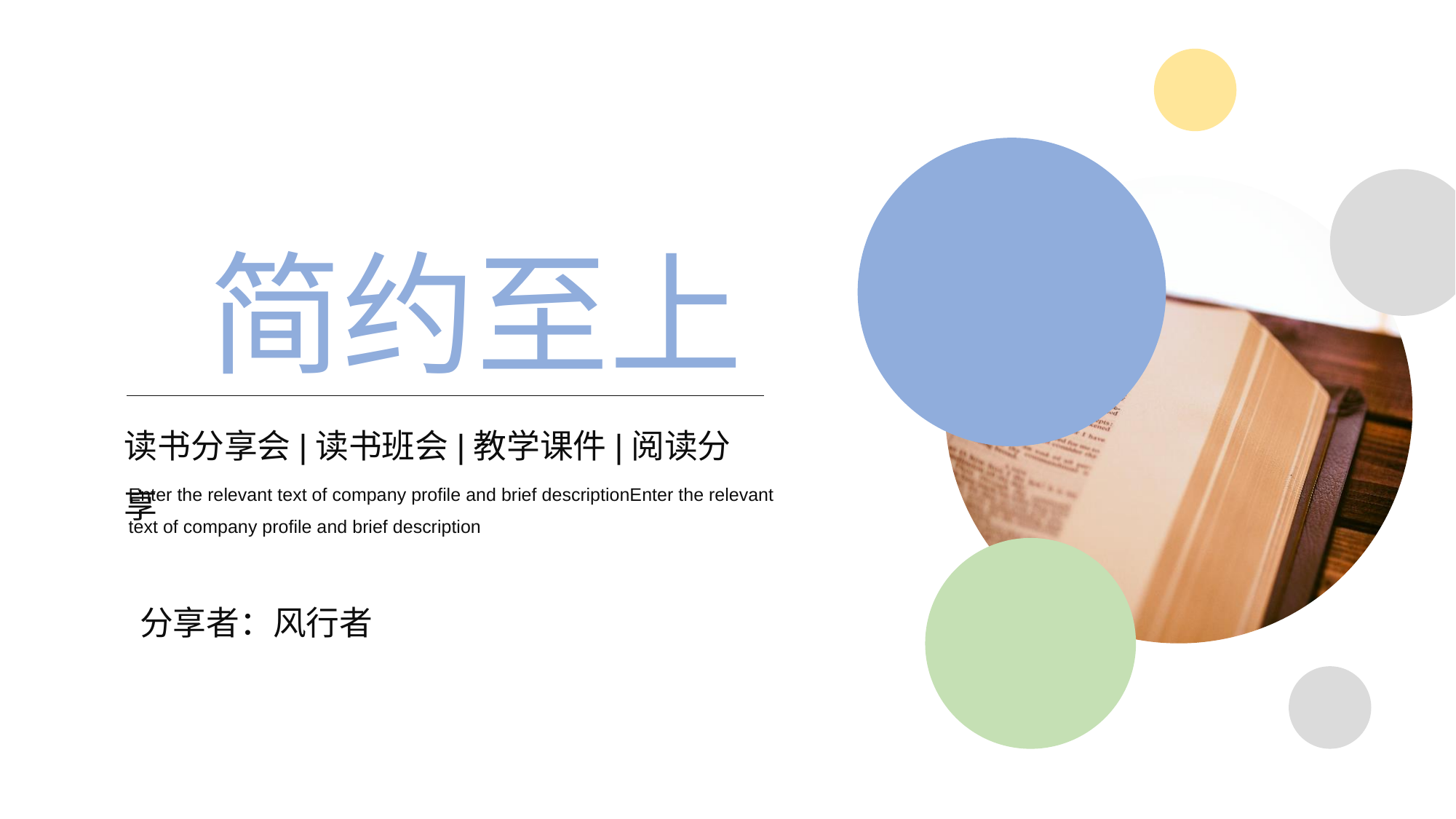

简约至上
读书分享会|读书班会|教学课件|阅读分享
Enter the relevant text of company profile and brief descriptionEnter the relevant text of company profile and brief description

分享者：风行者